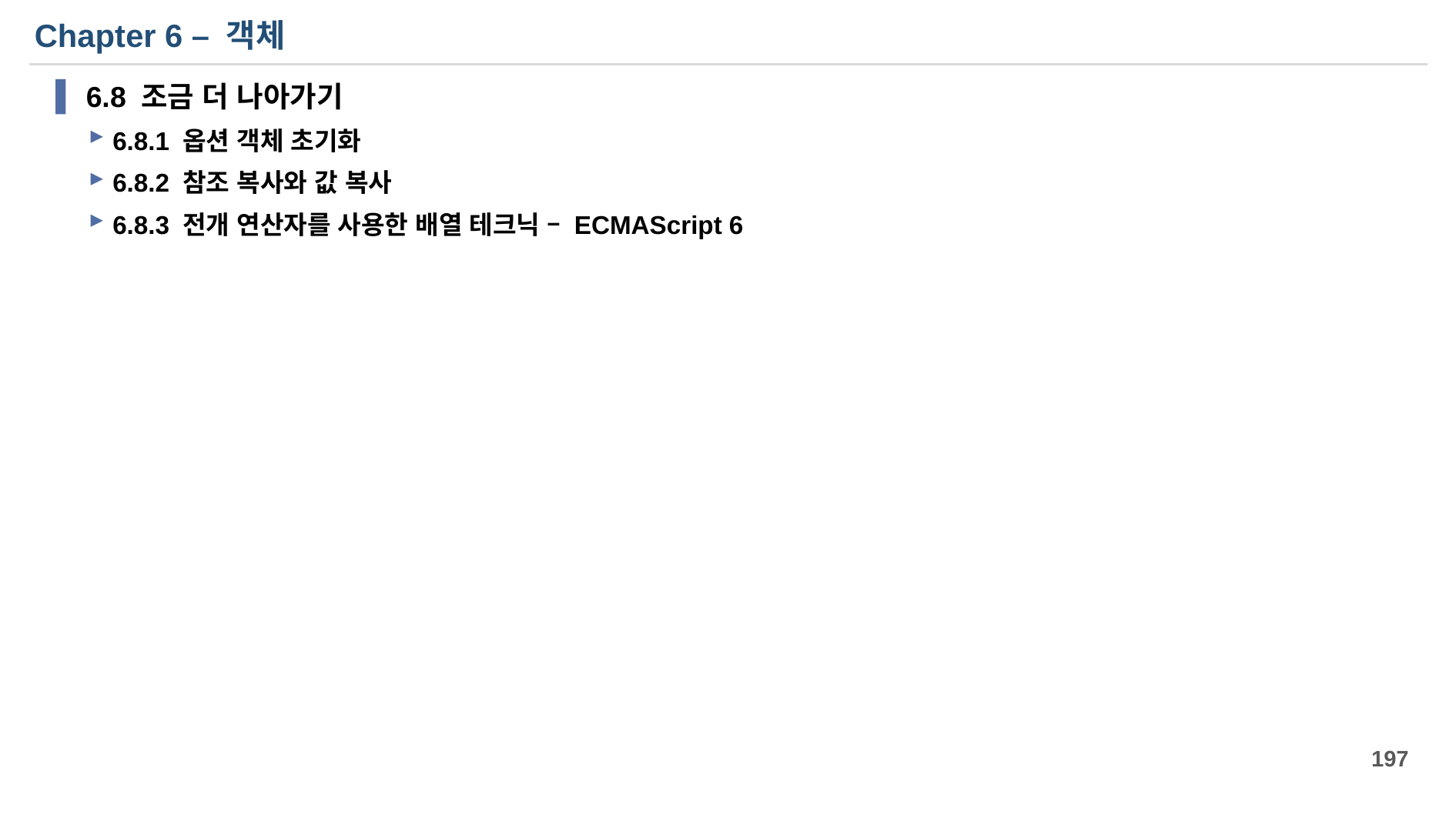

# Chapter 6 – 객체
6.8 조금 더 나아가기
6.8.1 옵션 객체 초기화
6.8.2 참조 복사와 값 복사
6.8.3 전개 연산자를 사용한 배열 테크닉 – ECMAScript 6

197